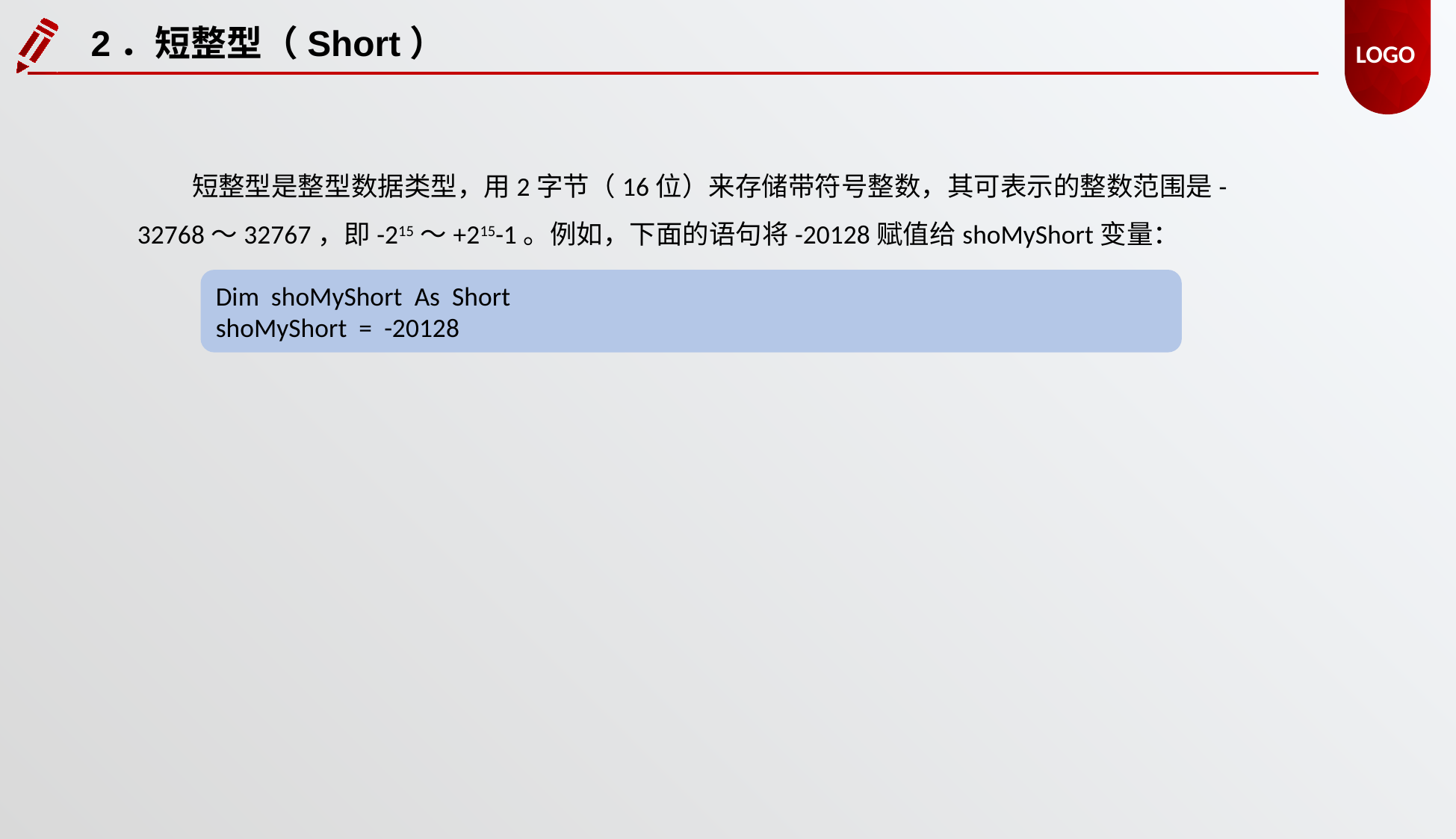

2．短整型（Short）
短整型是整型数据类型，用2字节（16位）来存储带符号整数，其可表示的整数范围是-32768～32767，即-215～+215-1。例如，下面的语句将-20128赋值给shoMyShort变量：
Dim  shoMyShort  As  Short
shoMyShort  =  -20128